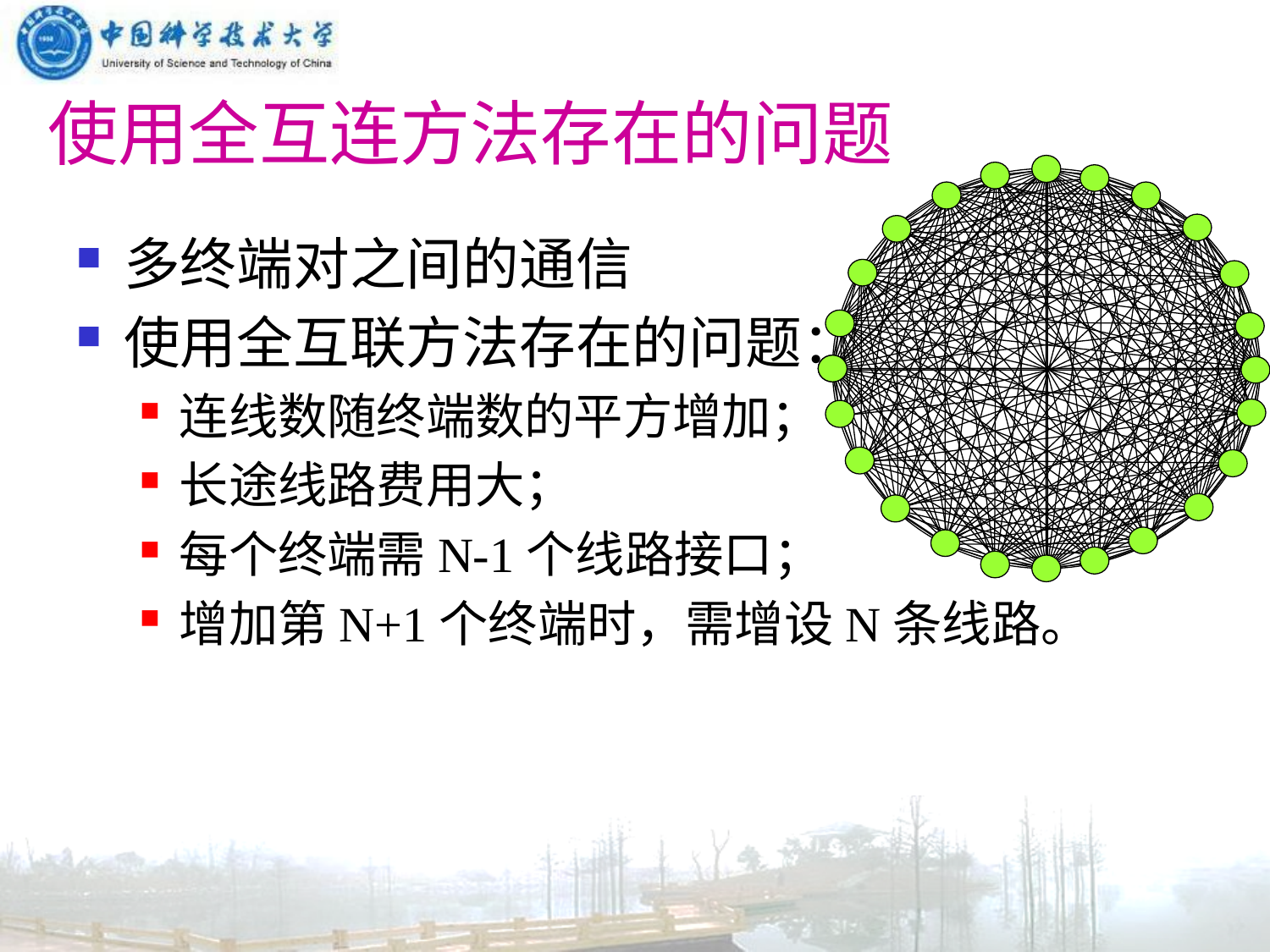

# 使用全互连方法存在的问题

多终端对之间的通信
使用全互联方法存在的问题：
连线数随终端数的平方增加；
长途线路费用大；
每个终端需N-1个线路接口；
增加第N+1个终端时，需增设N条线路。